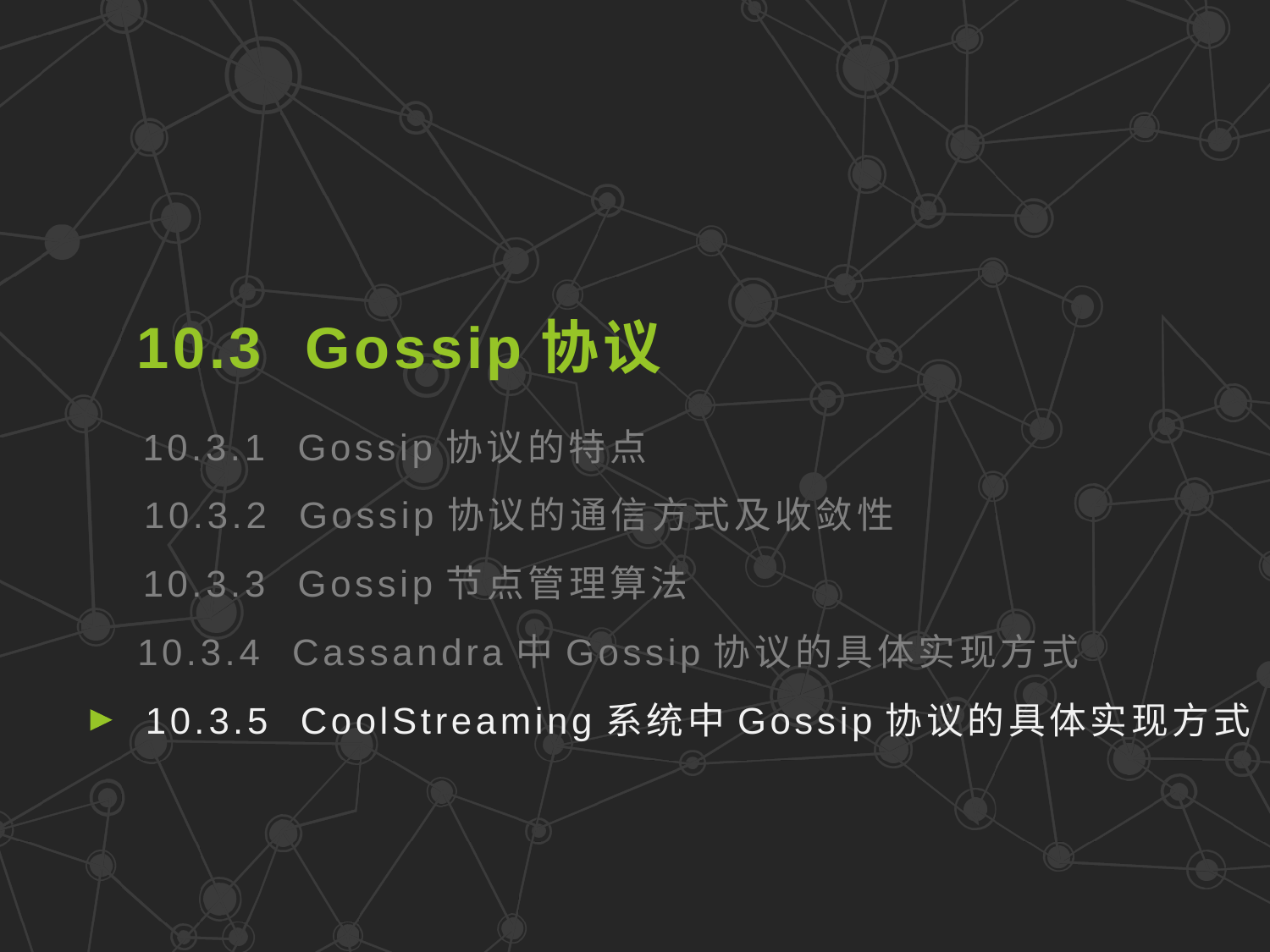

10.3  Gossip协议
10.3.1  Gossip协议的特点
10.3.2  Gossip协议的通信方式及收敛性
10.3.3  Gossip节点管理算法
10.3.4  Cassandra中Gossip协议的具体实现方式
10.3.5  CoolStreaming系统中Gossip协议的具体实现方式